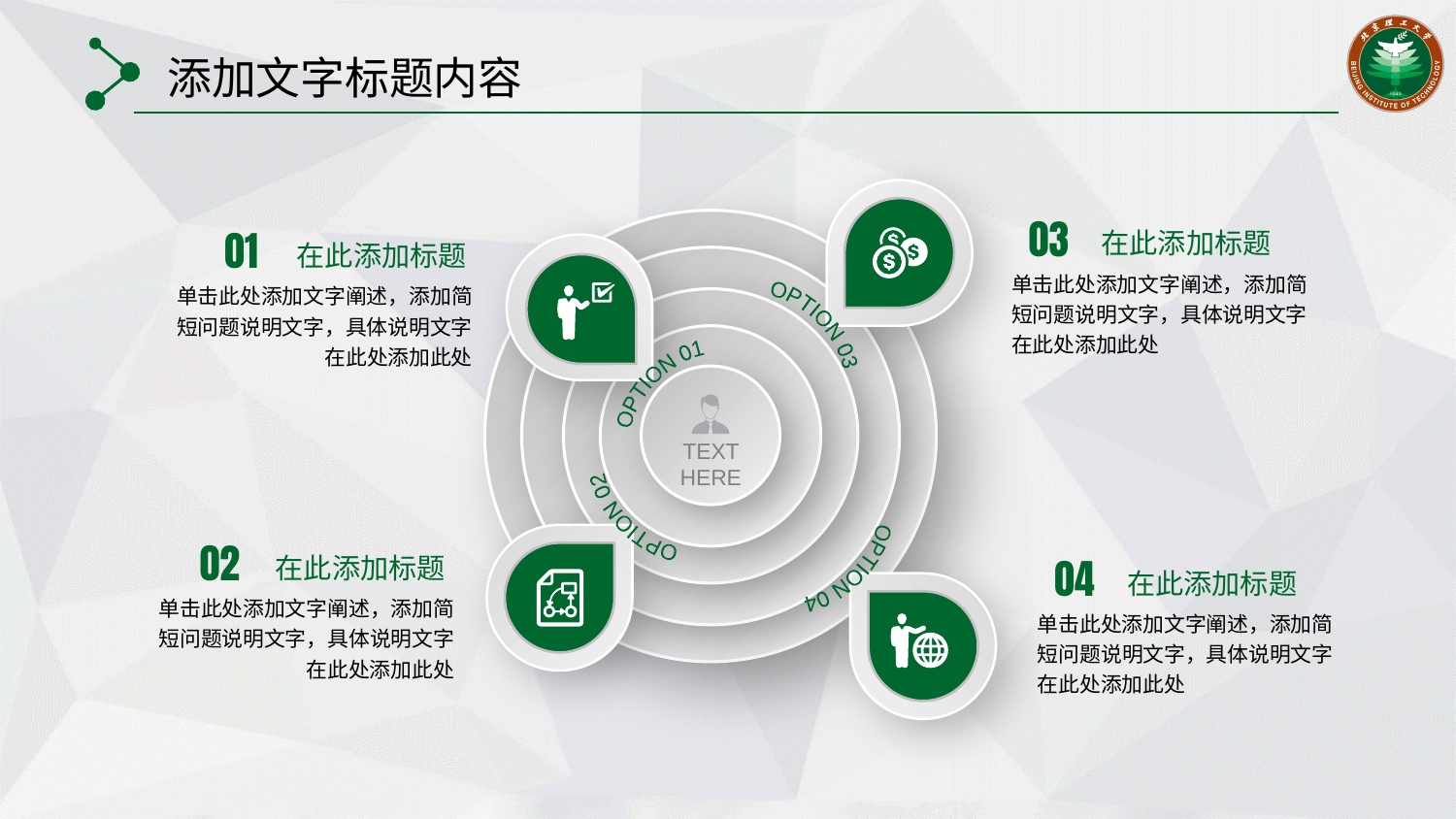

添加文字标题内容

03
在此添加标题
单击此处添加文字阐述，添加简短问题说明文字，具体说明文字在此处添加此处

01
在此添加标题
单击此处添加文字阐述，添加简短问题说明文字，具体说明文字在此处添加此处

OPTION 03

OPTION 01

TEXT HERE
OPTION 02
OPTION 04

02
在此添加标题
单击此处添加文字阐述，添加简短问题说明文字，具体说明文字在此处添加此处
04
在此添加标题
单击此处添加文字阐述，添加简短问题说明文字，具体说明文字在此处添加此处